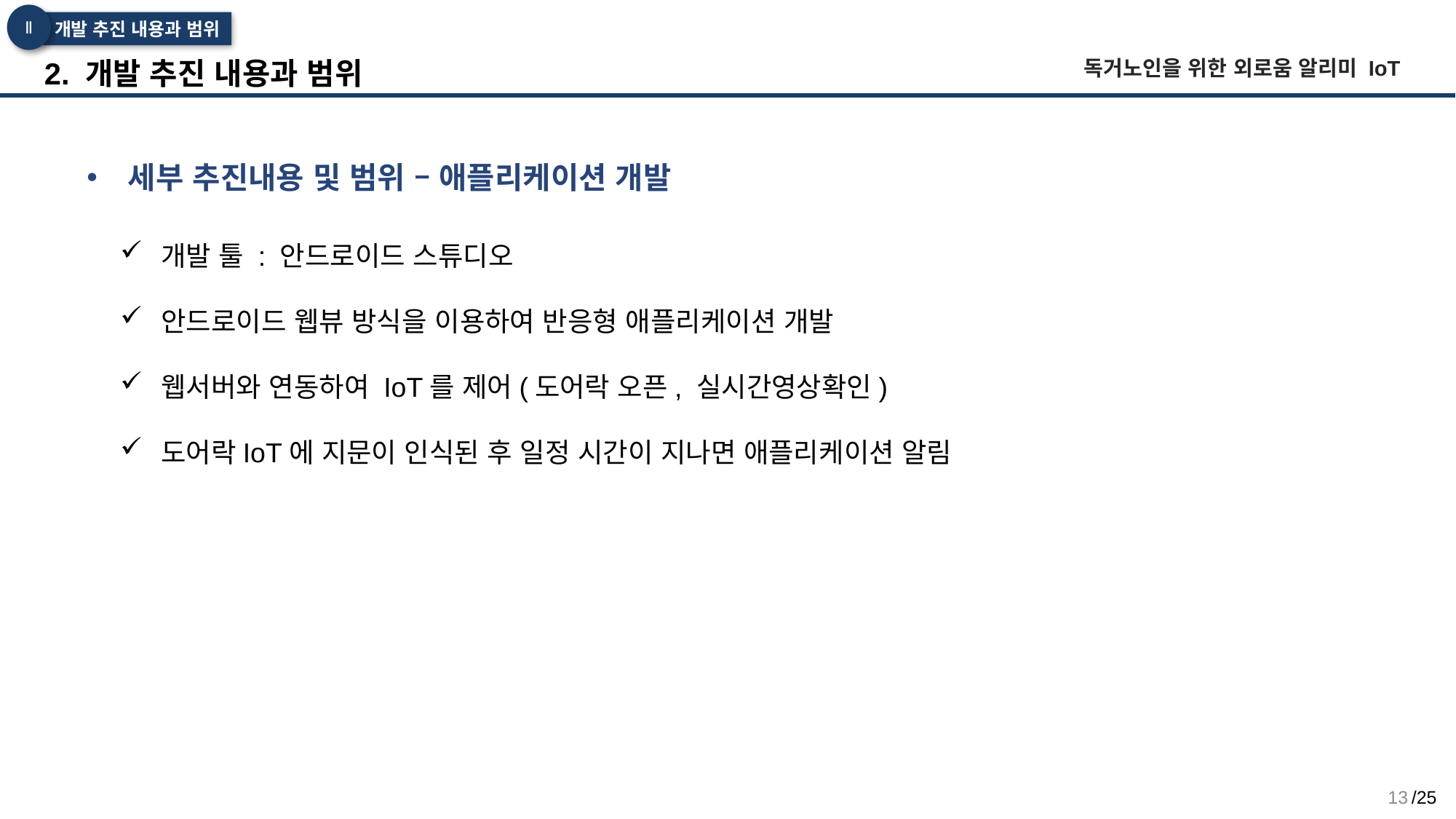

Ⅱ
개발 추진 내용과 범위
    2. 개발 추진 내용과 범위
독거노인을 위한 외로움 알리미 IoT
세부 추진내용 및 범위 – 애플리케이션 개발

개발 툴 : 안드로이드 스튜디오

안드로이드 웹뷰 방식을 이용하여 반응형 애플리케이션 개발

웹서버와 연동하여 IoT를 제어(도어락 오픈, 실시간영상확인)

도어락IoT에 지문이 인식된 후 일정 시간이 지나면 애플리케이션 알림
13